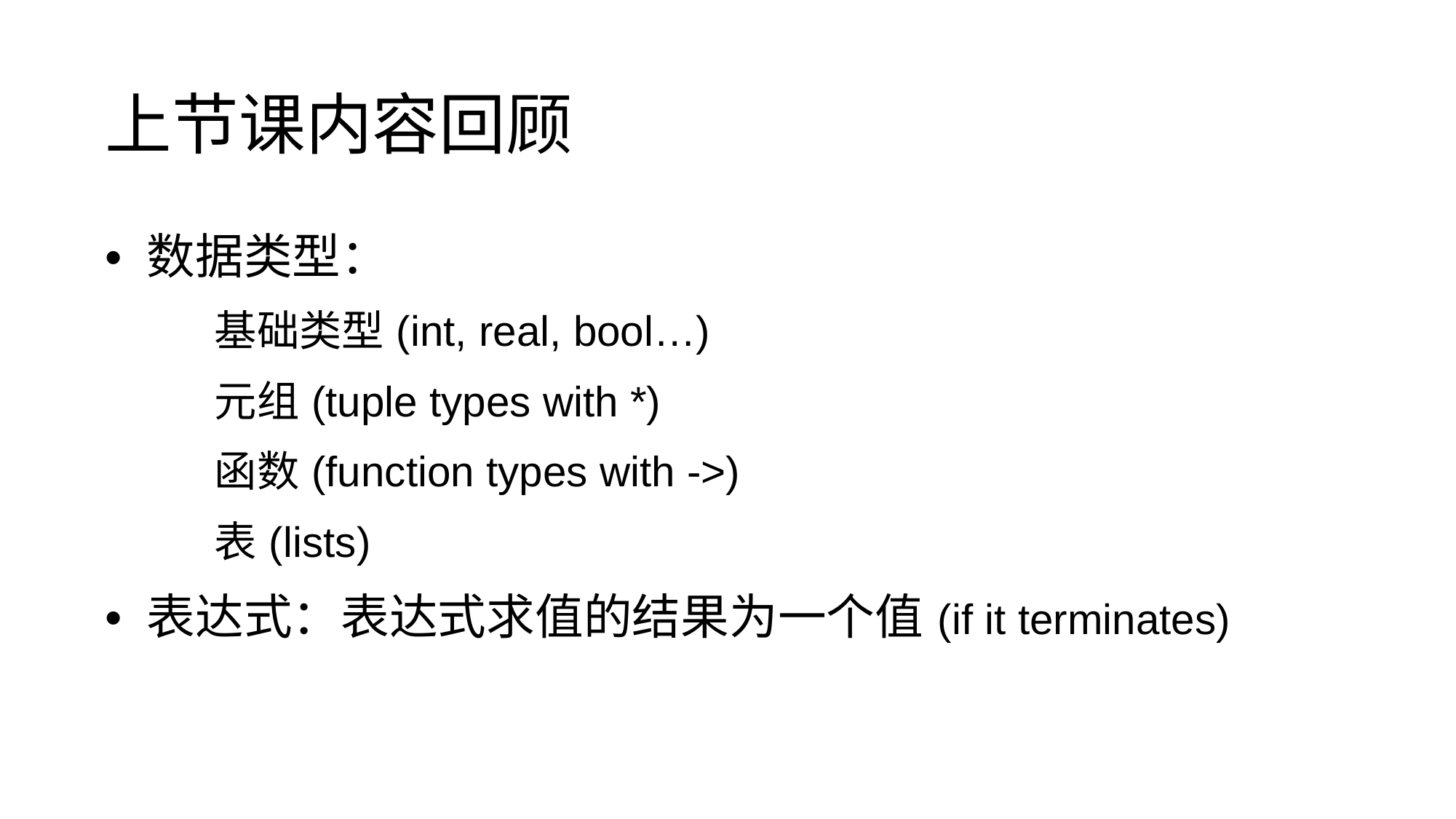

上节课内容回顾
• 数据类型：
	基础类型(int, real, bool…)
	元组(tuple types with *)
	函数(function types with ->)
	表(lists)
• 表达式：表达式求值的结果为一个值(if it terminates)